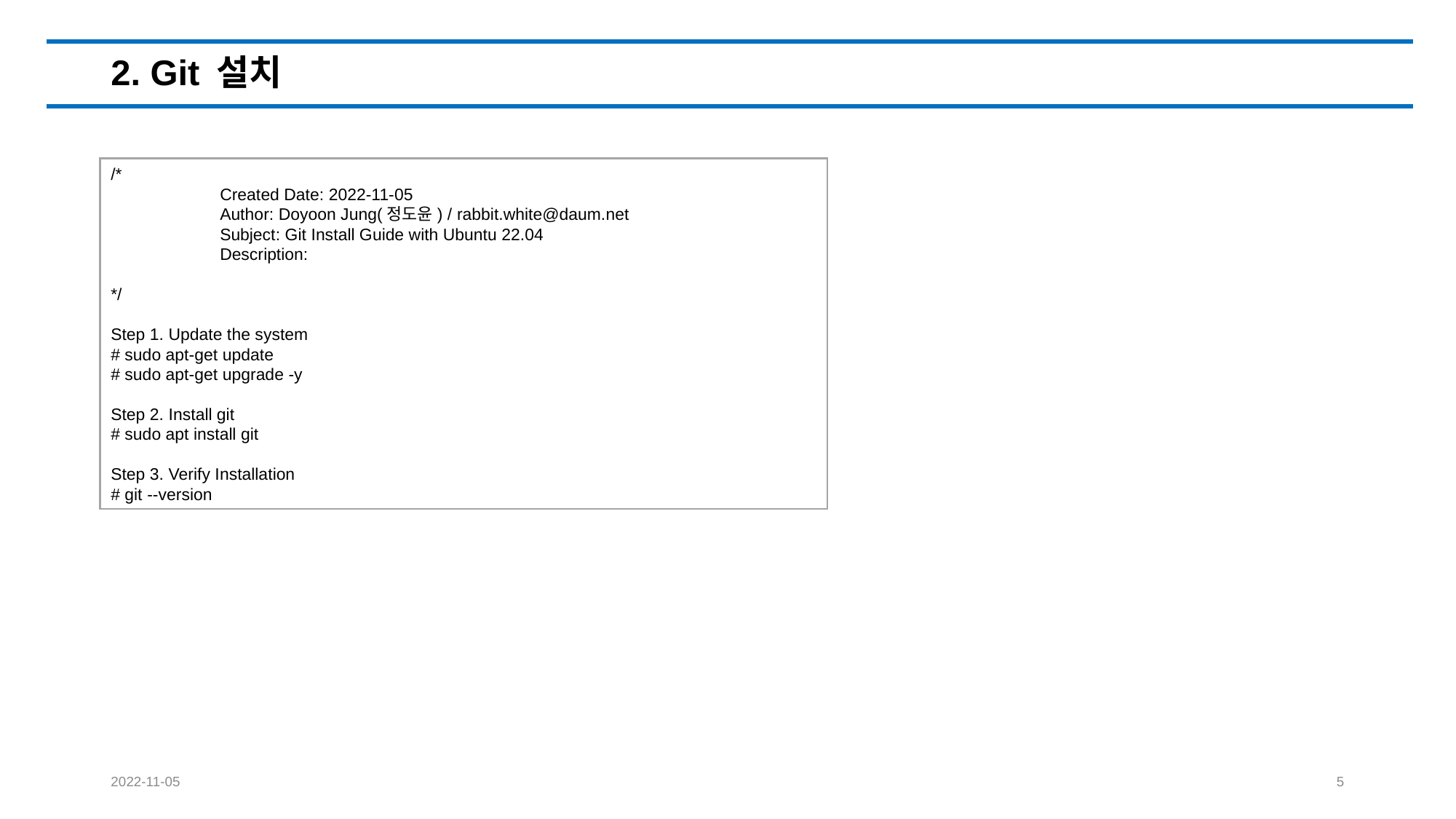

# 2. Git 설치
/*
	Created Date: 2022-11-05
	Author: Doyoon Jung(정도윤) / rabbit.white@daum.net
	Subject: Git Install Guide with Ubuntu 22.04
	Description:

*/

Step 1. Update the system
# sudo apt-get update
# sudo apt-get upgrade -y

Step 2. Install git
# sudo apt install git

Step 3. Verify Installation
# git --version
2022-11-05
5